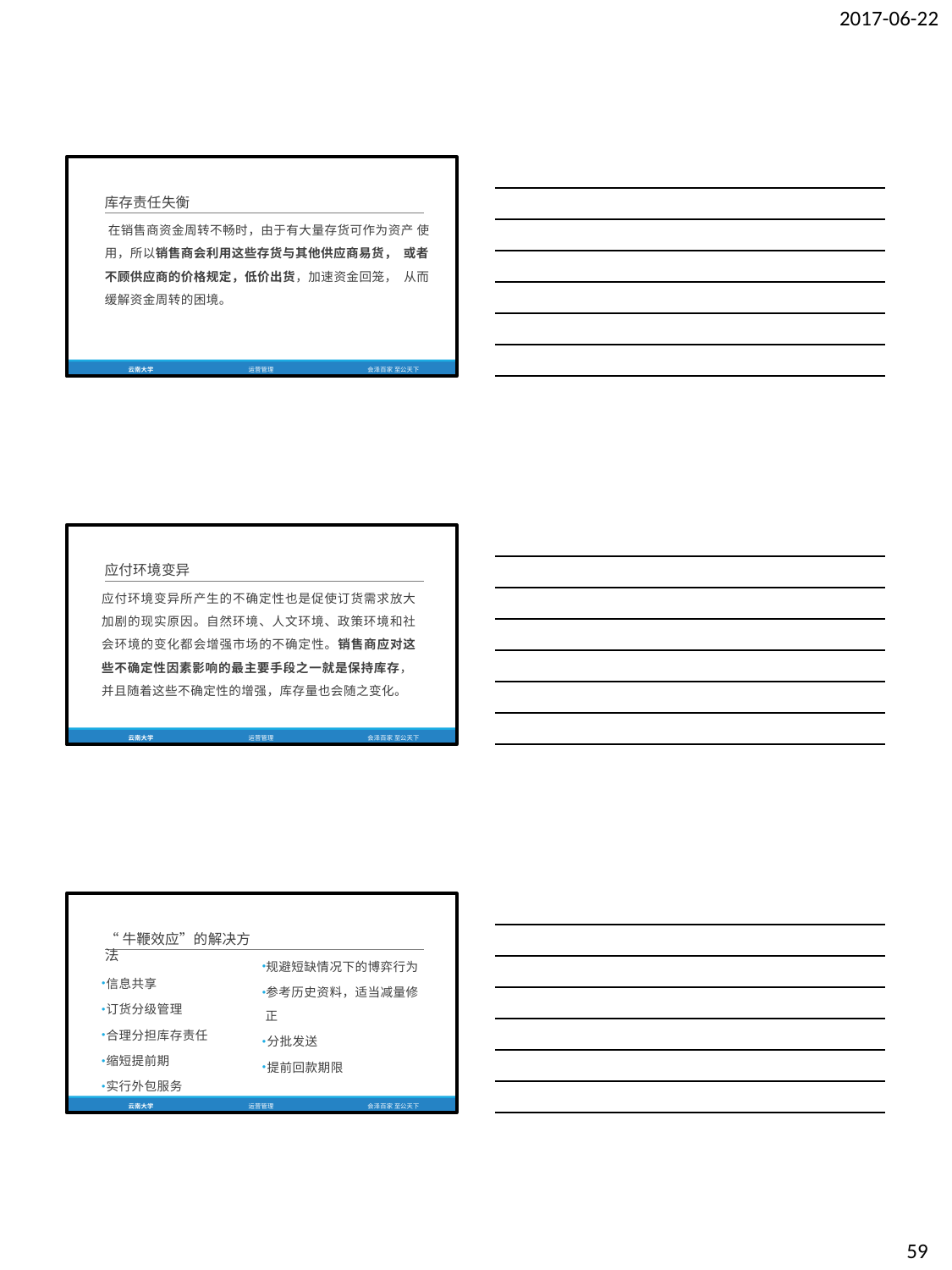

2017-06-22

库存责任失衡
在销售商资金周转不畅时，由于有大量存货可作为资产 使用，所以销售商会利用这些存货与其他供应商易货，  或者不顾供应商的价格规定，低价出货，加速资金回笼，  从而缓解资金周转的困境。

云南大学
运营管理
会泽百家 至公天下

应付环境变异
应付环境变异所产生的不确定性也是促使订货需求放大 加剧的现实原因。自然环境、人文环境、政策环境和社 会环境的变化都会增强市场的不确定性。销售商应对这 些不确定性因素影响的最主要手段之一就是保持库存，  并且随着这些不确定性的增强，库存量也会随之变化。

云南大学
运营管理
会泽百家 至公天下

“牛鞭效应”的解决方法
信息共享
订货分级管理
合理分担库存责任
缩短提前期
实行外包服务

规避短缺情况下的博弈行为
参考历史资料，适当减量修 正

分批发送
提前回款期限

云南大学
运营管理
会泽百家 至公天下

59